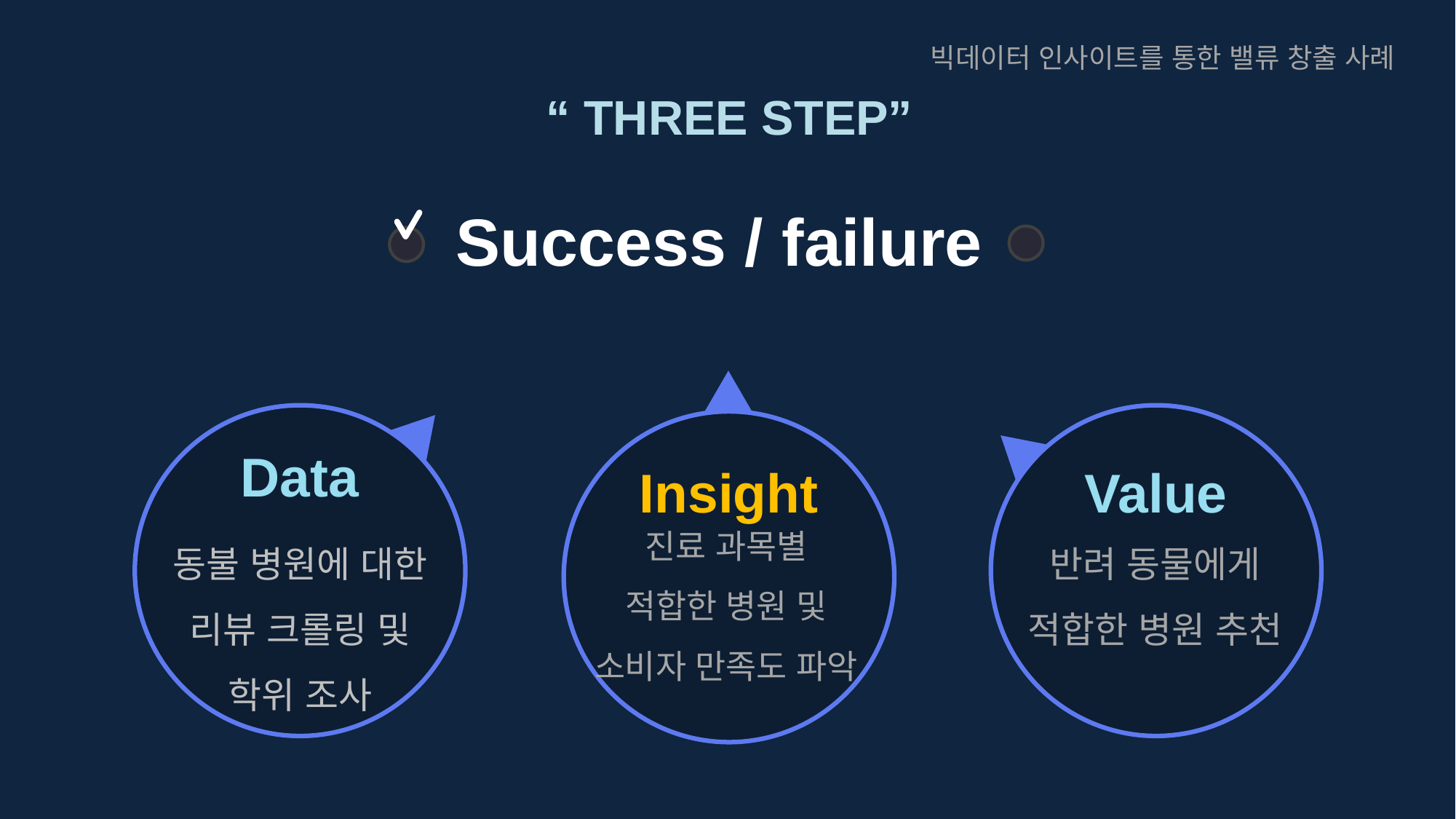

빅데이터 인사이트를 통한 밸류 창출 사례
“ THREE STEP”
Success / failure

Value
Insight
Data
진료 과목별
적합한 병원 및
소비자 만족도 파악
동불 병원에 대한
리뷰 크롤링 및
학위 조사
반려 동물에게
적합한 병원 추천